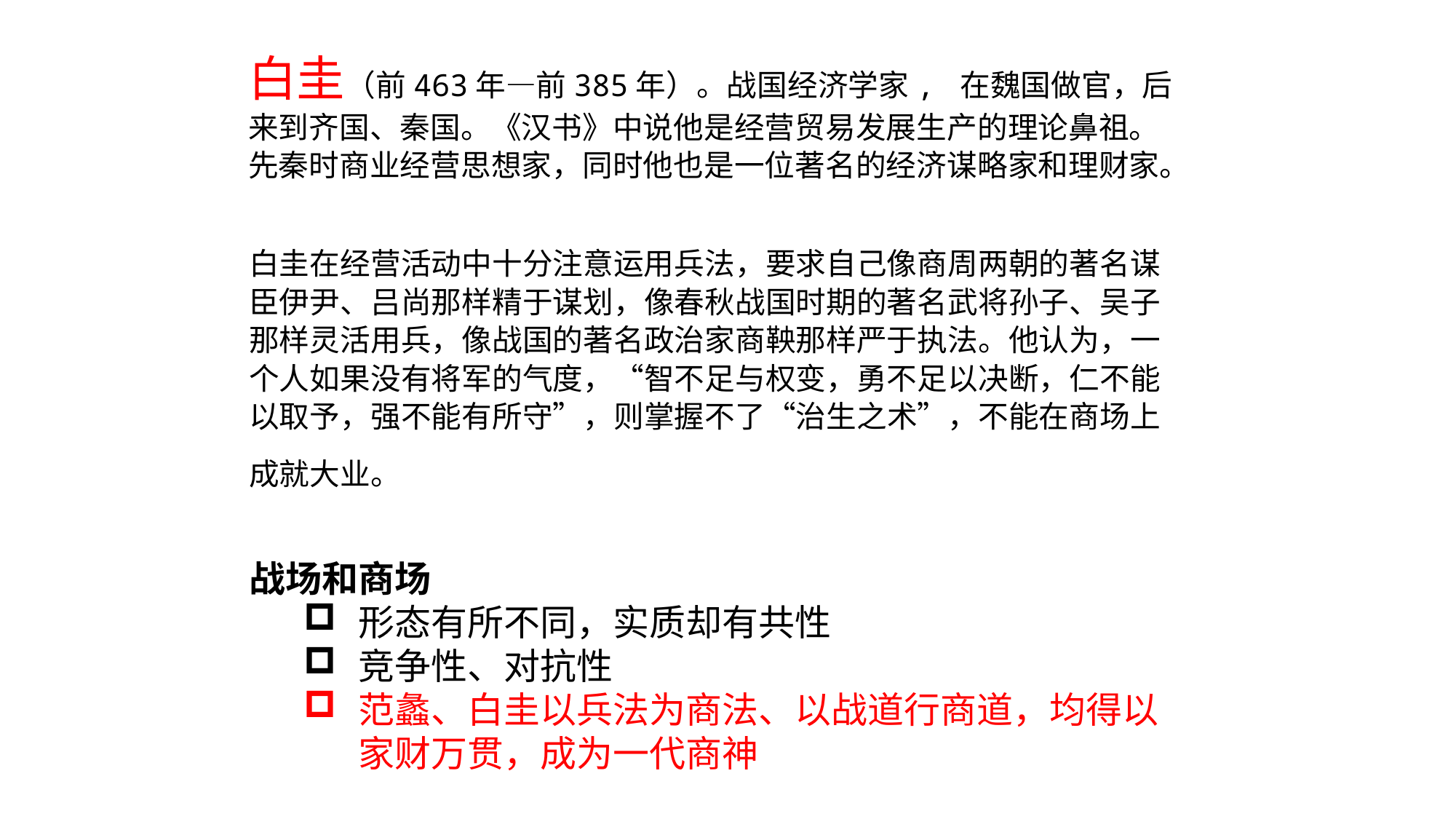

白圭（前463年—前385年）。战国经济学家, 在魏国做官，后来到齐国、秦国。《汉书》中说他是经营贸易发展生产的理论鼻祖。先秦时商业经营思想家，同时他也是一位著名的经济谋略家和理财家。
白圭在经营活动中十分注意运用兵法，要求自己像商周两朝的著名谋臣伊尹、吕尚那样精于谋划，像春秋战国时期的著名武将孙子、吴子那样灵活用兵，像战国的著名政治家商鞅那样严于执法。他认为，一个人如果没有将军的气度，“智不足与权变，勇不足以决断，仁不能以取予，强不能有所守”，则掌握不了“治生之术”，不能在商场上成就大业。

战场和商场
形态有所不同，实质却有共性
竞争性、对抗性
范蠡、白圭以兵法为商法、以战道行商道，均得以家财万贯，成为一代商神